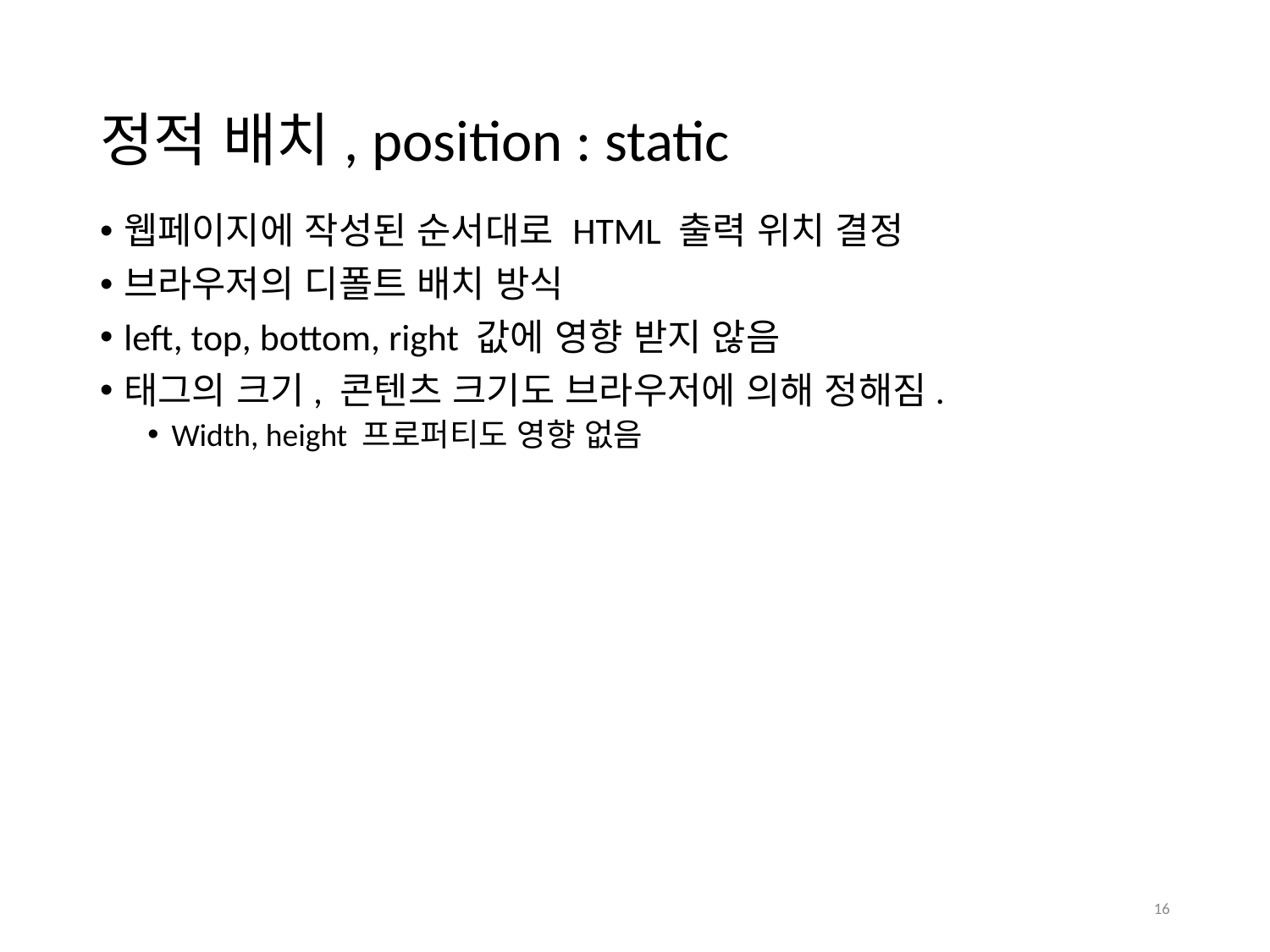

# 정적 배치, position : static
웹페이지에 작성된 순서대로 HTML 출력 위치 결정
브라우저의 디폴트 배치 방식
left, top, bottom, right 값에 영향 받지 않음
태그의 크기, 콘텐츠 크기도 브라우저에 의해 정해짐.
Width, height 프로퍼티도 영향 없음

16